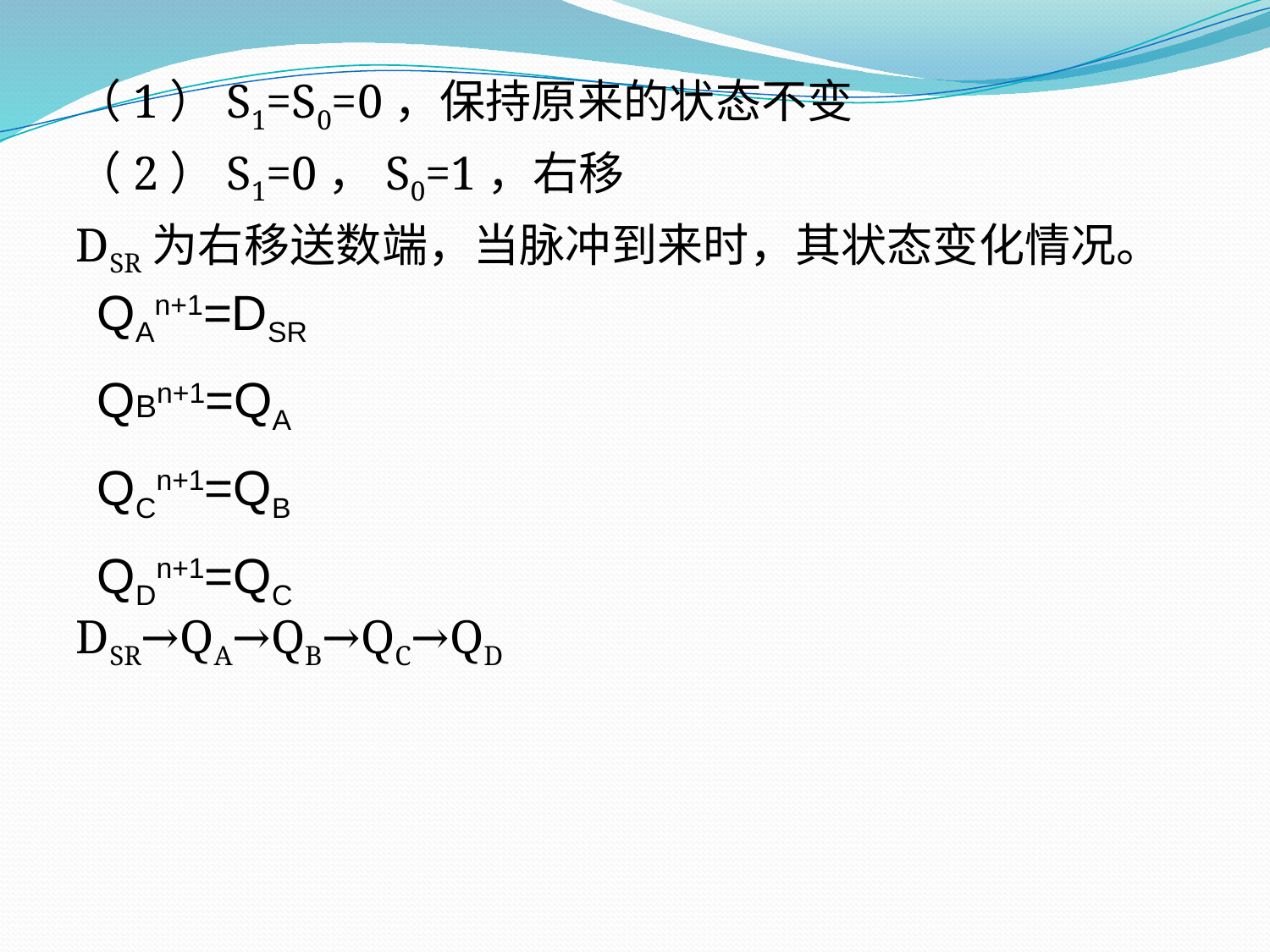

（1）S1=S0=0，保持原来的状态不变
（2）S1=0，S0=1，右移
DSR为右移送数端，当脉冲到来时，其状态变化情况。

DSR→QA→QB→QC→QD
QAn+1=DSR
QBn+1=QA
QCn+1=QB
QDn+1=QC